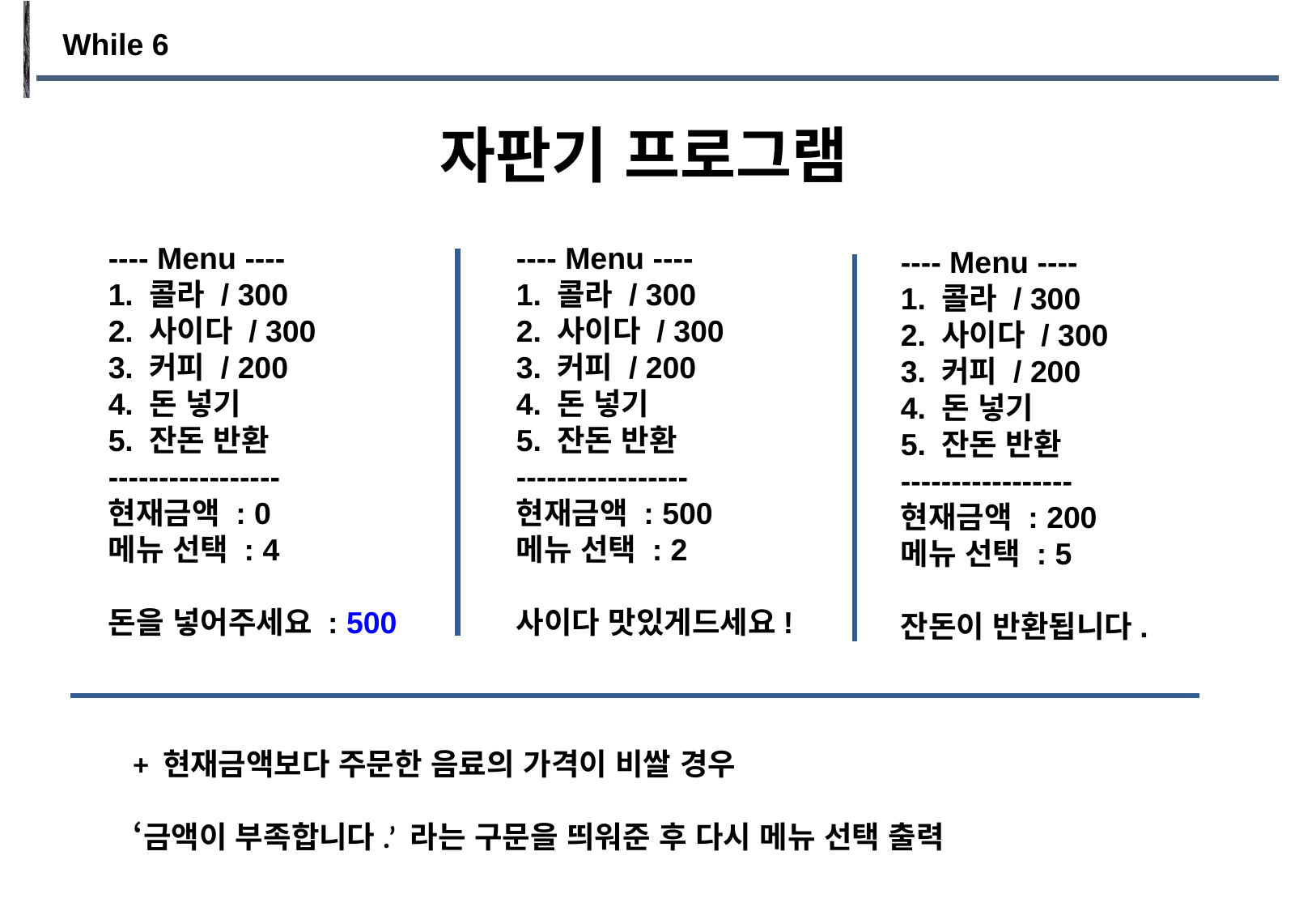

While 6

자판기 프로그램
---- Menu ----
1. 콜라 / 300
2. 사이다 / 300
3. 커피 / 200
4. 돈 넣기
5. 잔돈 반환
-----------------
현재금액 : 0
메뉴 선택 : 4

돈을 넣어주세요 : 500
---- Menu ----
1. 콜라 / 300
2. 사이다 / 300
3. 커피 / 200
4. 돈 넣기
5. 잔돈 반환
-----------------
현재금액 : 500
메뉴 선택 : 2

사이다 맛있게드세요!
---- Menu ----
1. 콜라 / 300
2. 사이다 / 300
3. 커피 / 200
4. 돈 넣기
5. 잔돈 반환
-----------------
현재금액 : 200
메뉴 선택 : 5

잔돈이 반환됩니다.
+ 현재금액보다 주문한 음료의 가격이 비쌀 경우
‘금액이 부족합니다.’ 라는 구문을 띄워준 후 다시 메뉴 선택 출력